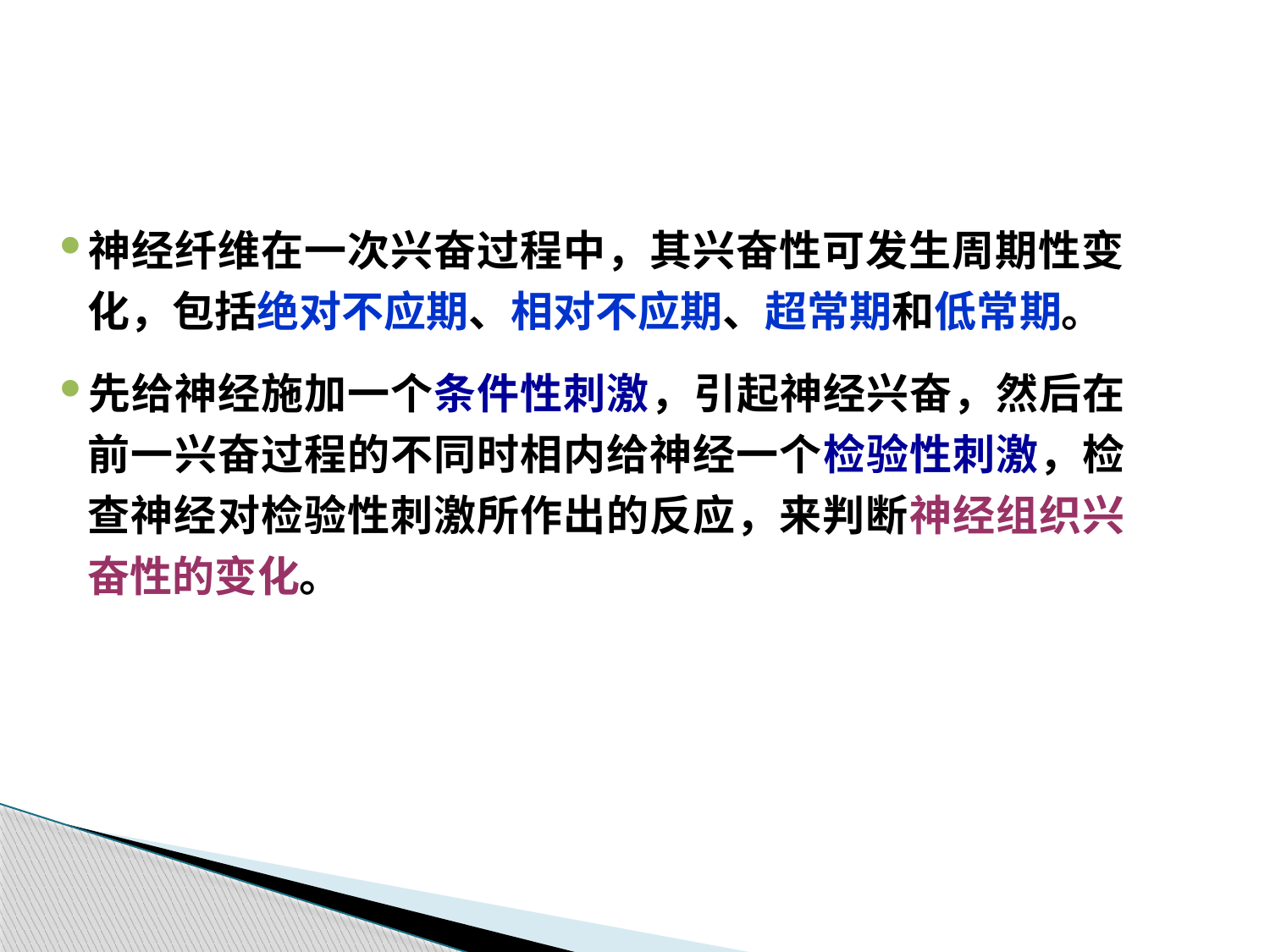

神经纤维在一次兴奋过程中，其兴奋性可发生周期性变化，包括绝对不应期、相对不应期、超常期和低常期。
先给神经施加一个条件性刺激，引起神经兴奋，然后在前一兴奋过程的不同时相内给神经一个检验性刺激，检查神经对检验性刺激所作出的反应，来判断神经组织兴奋性的变化。